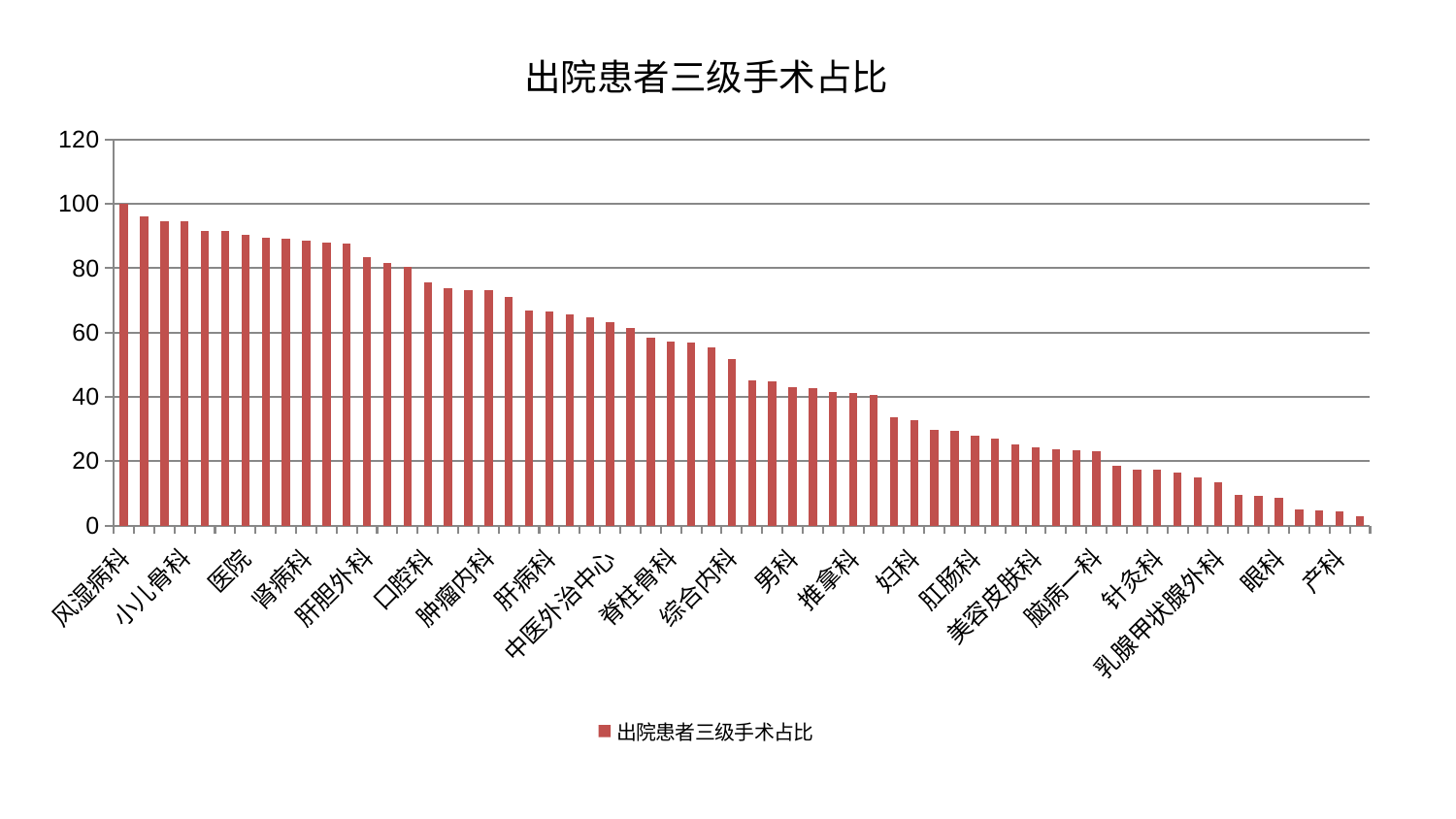

### Chart: 出院患者三级手术占比

| Category | 出院患者三级手术占比 |
|---|---|
| 风湿病科 | 100.0 |
| 显微骨科 | 96.25459887316481 |
| 耳鼻喉科 | 94.62635343375014 |
| 小儿骨科 | 94.4843731589299 |
| 妇二科 | 91.73311059486075 |
| 康复科 | 91.68344881654862 |
| 医院 | 90.5360190126784 |
| 东区肾病科 | 89.63366091087798 |
| 西区重症医学科 | 89.30299251587617 |
| 肾病科 | 88.45270881647463 |
| 微创骨科 | 88.11972719780991 |
| 胸外科 | 87.83107304199308 |
| 肝胆外科 | 83.61134492960544 |
| 骨科 | 81.77565230586028 |
| 东区重症医学科 | 80.5241008116863 |
| 口腔科 | 75.45896989148878 |
| 呼吸内科 | 73.8721802137708 |
| 关节骨科 | 73.21307394179154 |
| 肿瘤内科 | 73.13395434079972 |
| 治未病中心 | 71.01900030418501 |
| 神经内科 | 66.90365011193865 |
| 肝病科 | 66.54849882320255 |
| 重症医学科 | 65.5286267377787 |
| 小儿推拿科 | 64.67494531196728 |
| 中医外治中心 | 63.10137857131039 |
| 创伤骨科 | 61.30096502607242 |
| 中医经典科 | 58.53046984891719 |
| 脊柱骨科 | 57.30416275142966 |
| 脾胃病科 | 56.884040983295684 |
| 心血管内科 | 55.255560520436866 |
| 综合内科 | 51.86907924263092 |
| 周围血管科 | 45.14046363471454 |
| 皮肤科 | 44.91734715766414 |
| 男科 | 43.158284839851774 |
| 血液科 | 42.593170907992366 |
| 儿科 | 41.5805342386789 |
| 推拿科 | 41.23156028274917 |
| 老年医学科 | 40.44398708758908 |
| 心病四科 | 33.73484154766141 |
| 妇科 | 32.6878941378869 |
| 心病二科 | 29.791050661693525 |
| 消化内科 | 29.553395143127293 |
| 肛肠科 | 28.052449355129102 |
| 妇科妇二科合并 | 27.046656565200568 |
| 泌尿外科 | 25.175287949072864 |
| 美容皮肤科 | 24.37691125177176 |
| 身心医学科 | 23.69370657303512 |
| 内分泌科 | 23.52887352602192 |
| 脑病一科 | 23.19131107155157 |
| 普通外科 | 18.576959298496565 |
| 脾胃科消化科合并 | 17.496392436269893 |
| 针灸科 | 17.282819300200465 |
| 心病三科 | 16.433946839331483 |
| 脑病三科 | 15.078585919751653 |
| 乳腺甲状腺外科 | 13.545642526468272 |
| 脑病二科 | 9.389113484870679 |
| 心病一科 | 9.18558680744773 |
| 眼科 | 8.580054271782375 |
| 肾脏内科 | 5.096257088133994 |
| 神经外科 | 4.681685277373463 |
| 产科 | 4.257235956580373 |
| 运动损伤骨科 | 2.739601596780138 |
10